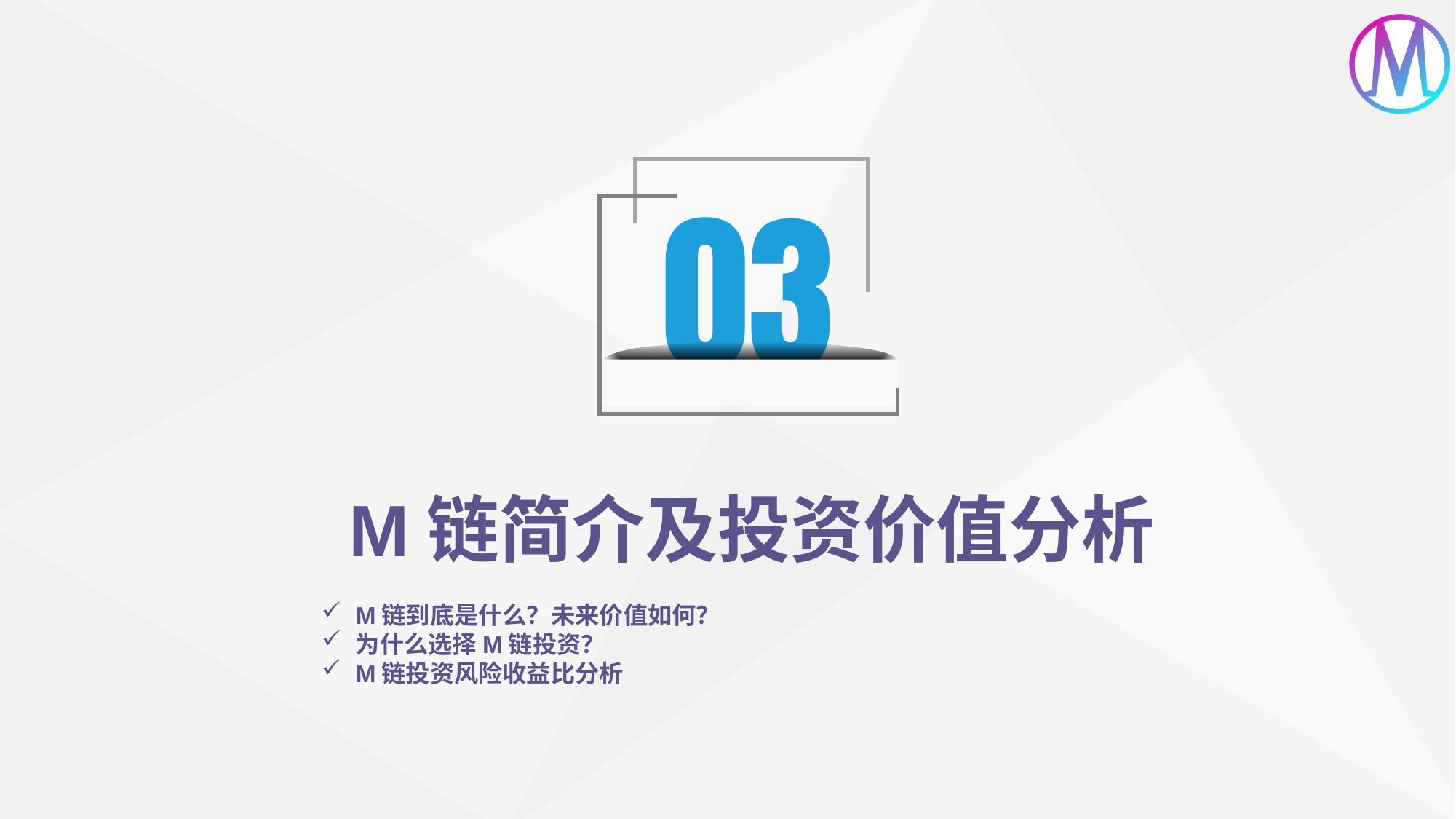

03

M链简介及投资价值分析

M链到底是什么？未来价值如何？
为什么选择M链投资？
M链投资风险收益比分析